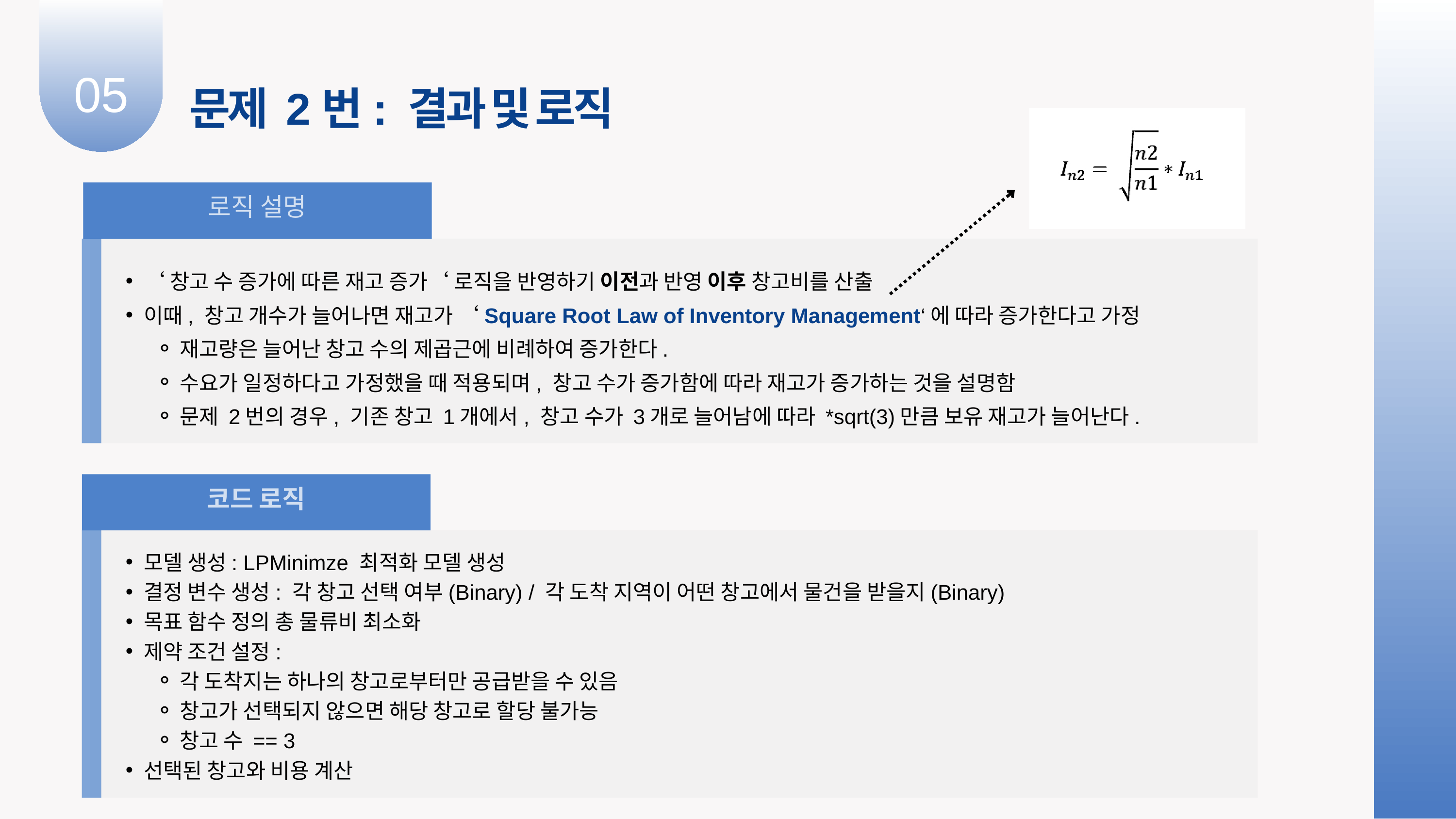

05
문제 2번: 결과 및 로직

로직 설명

‘창고 수 증가에 따른 재고 증가‘ 로직을 반영하기 이전과 반영 이후 창고비를 산출
이때, 창고 개수가 늘어나면 재고가 ‘Square Root Law of Inventory Management‘에 따라 증가한다고 가정
재고량은 늘어난 창고 수의 제곱근에 비례하여 증가한다.
수요가 일정하다고 가정했을 때 적용되며, 창고 수가 증가함에 따라 재고가 증가하는 것을 설명함
문제 2번의 경우, 기존 창고 1개에서, 창고 수가 3개로 늘어남에 따라 *sqrt(3)만큼 보유 재고가 늘어난다.

코드 로직

모델 생성: LPMinimze 최적화 모델 생성
결정 변수 생성: 각 창고 선택 여부(Binary) / 각 도착 지역이 어떤 창고에서 물건을 받을지(Binary)
목표 함수 정의 총 물류비 최소화
제약 조건 설정:
각 도착지는 하나의 창고로부터만 공급받을 수 있음
창고가 선택되지 않으면 해당 창고로 할당 불가능
창고 수 == 3
선택된 창고와 비용 계산